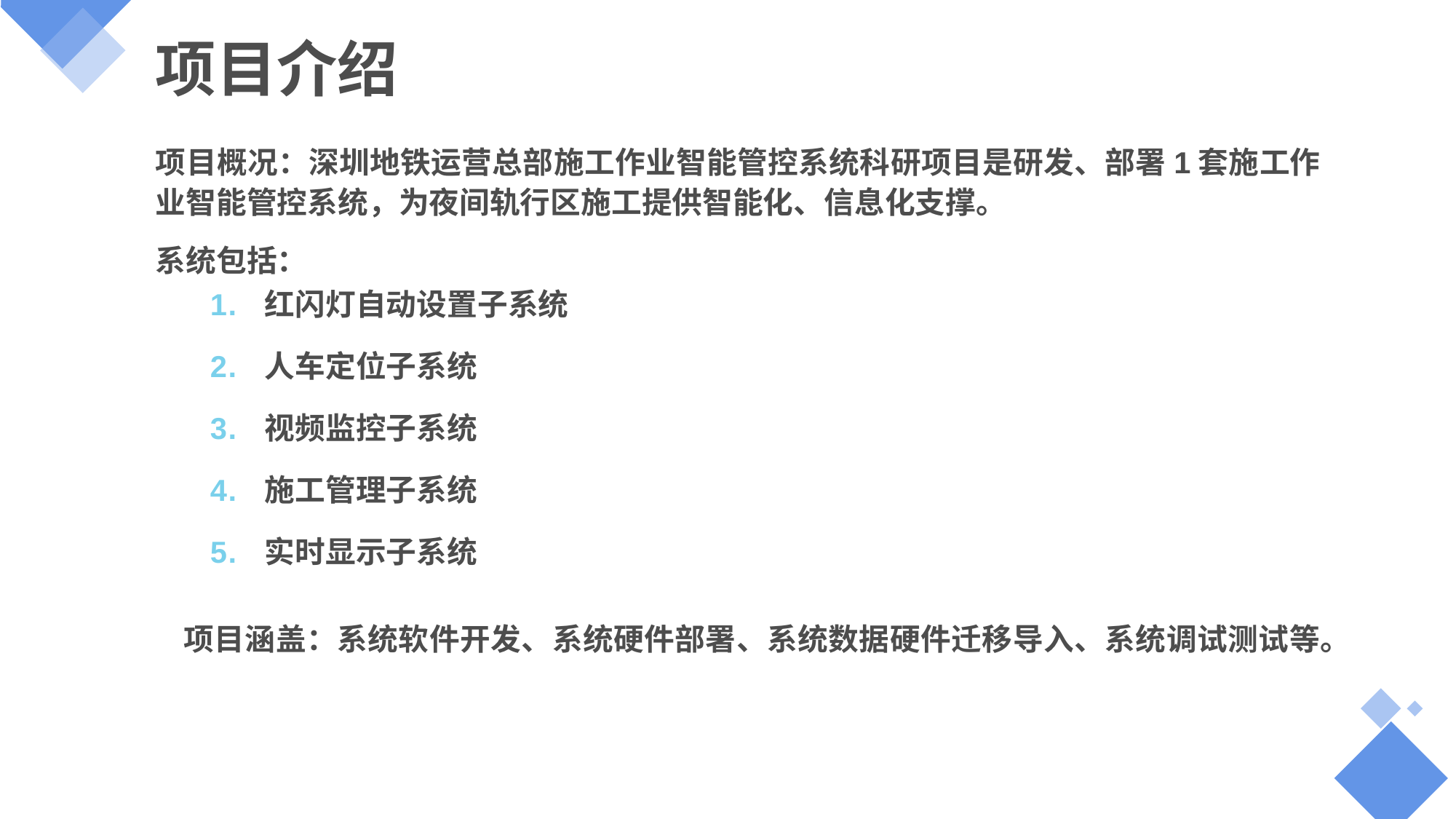

# 项目介绍
项目概况：深圳地铁运营总部施工作业智能管控系统科研项目是研发、部署1套施工作业智能管控系统，为夜间轨行区施工提供智能化、信息化支撑。
系统包括：
红闪灯自动设置子系统
人车定位子系统
视频监控子系统
施工管理子系统
实时显示子系统
   项目涵盖：系统软件开发、系统硬件部署、系统数据硬件迁移导入、系统调试测试等。